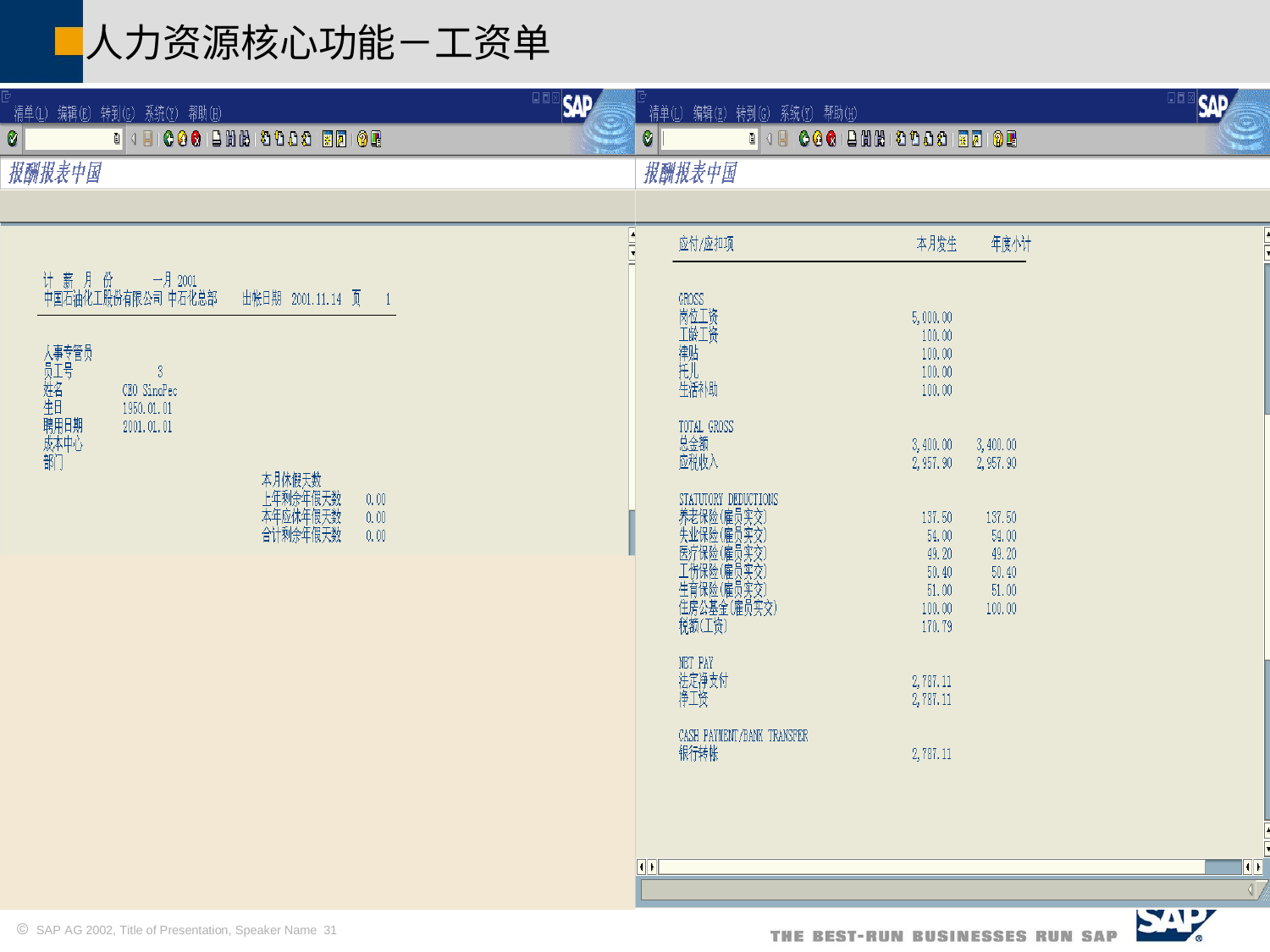

人力资源核心功能－工资单

©  SAP AG 2002, Title of Presentation, Speaker Name  31